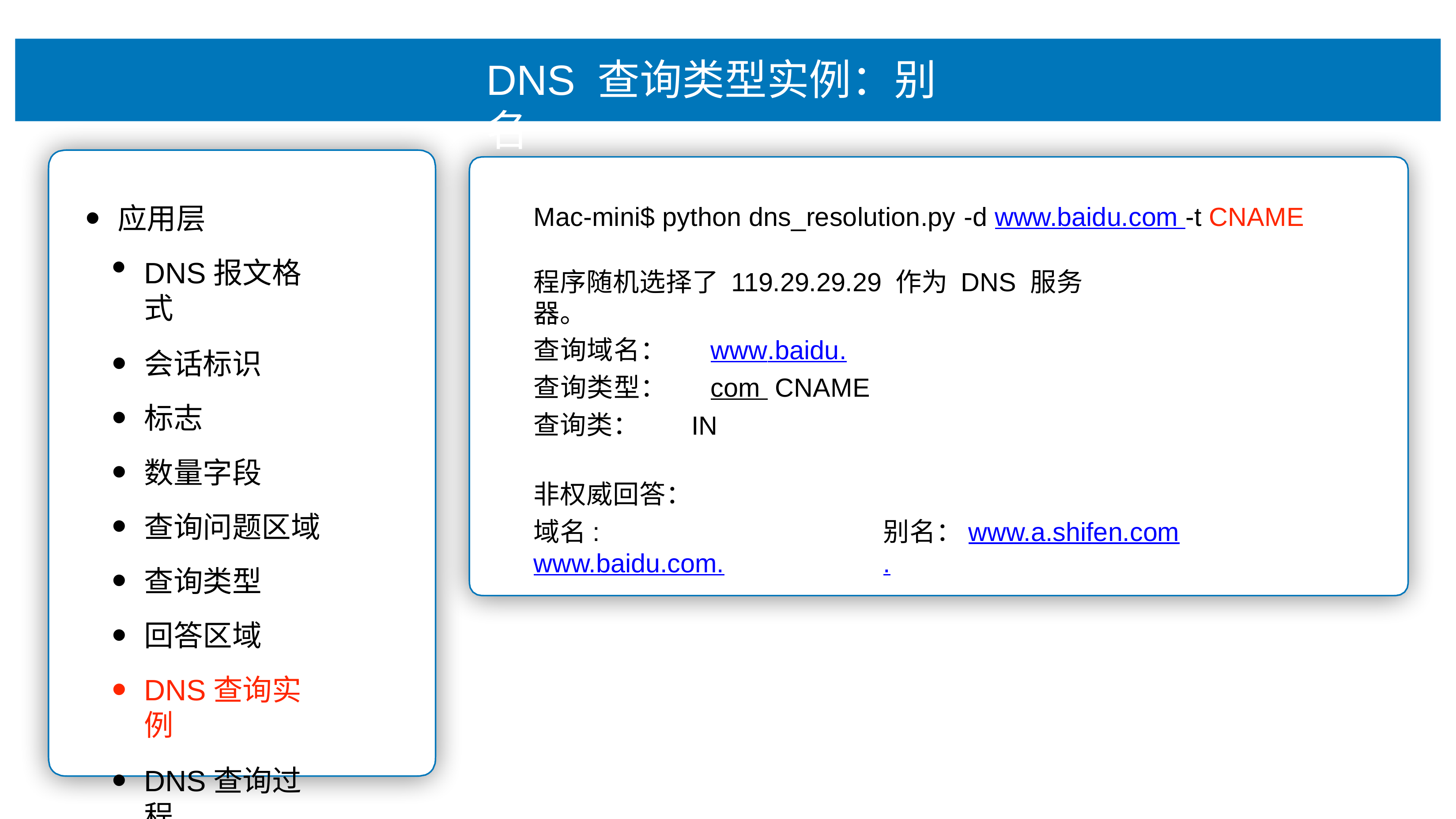

# DNS 查询类型实例：别名

应⽤层
DNS报⽂格式
会话标识
标志
数量字段
查询问题区域
查询类型
回答区域
DNS查询实例
DNS查询过程
Mac-mini$ python dns_resolution.py -d www.baidu.com -t CNAME
程序随机选择了 119.29.29.29 作为 DNS 服务器。
查询域名： 查询类型： 查询类：
www.baidu.com  CNAME
IN
⾮权威回答：
域名: www.baidu.com.
别名：www.a.shifen.com.